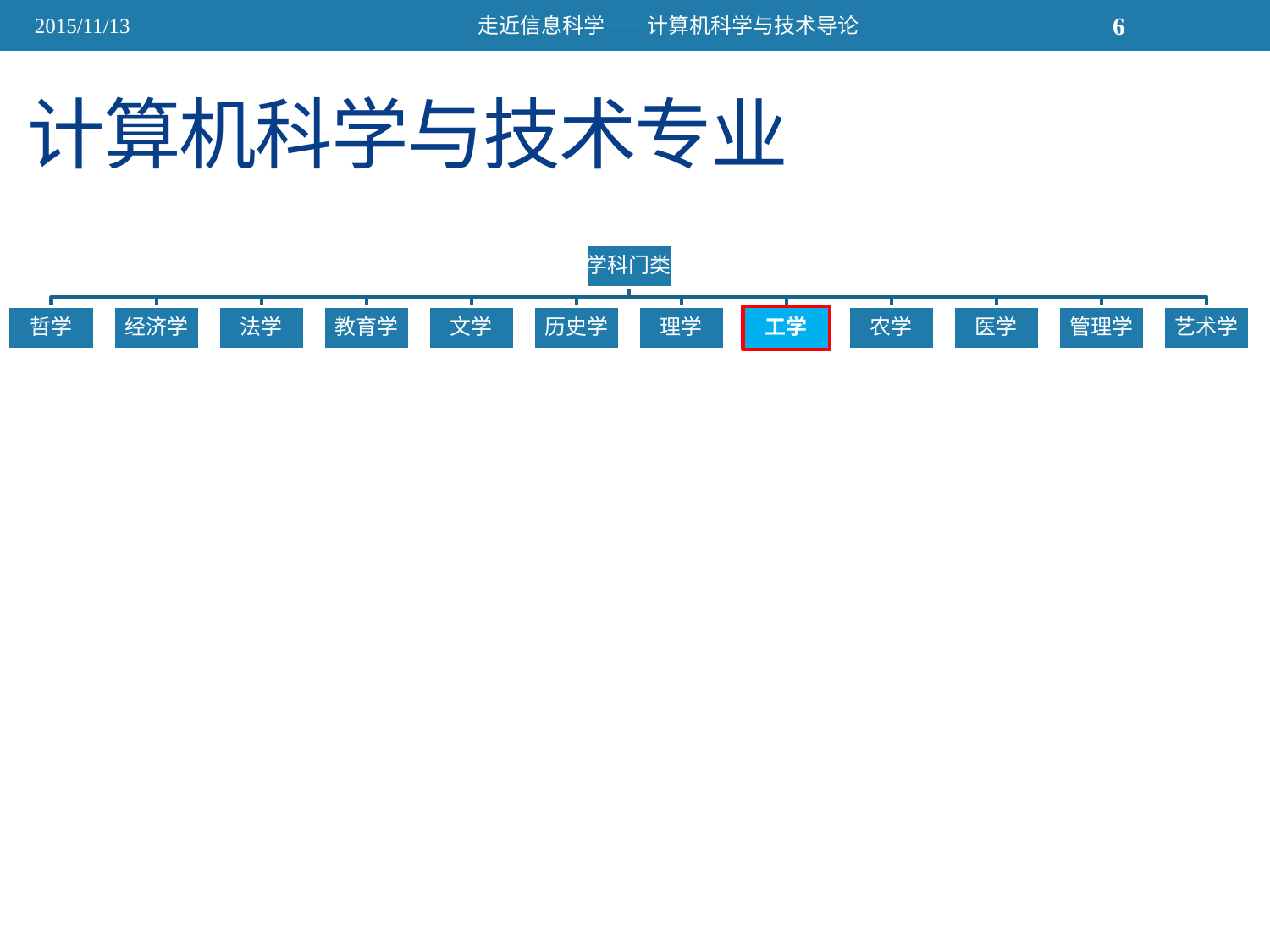

2015/11/13
走近信息科学——计算机科学与技术导论
6
# 计算机科学与技术专业
学科门类
哲学
经济学
法学
教育学
文学
历史学
理学
工学
农学
医学
管理学
艺术学